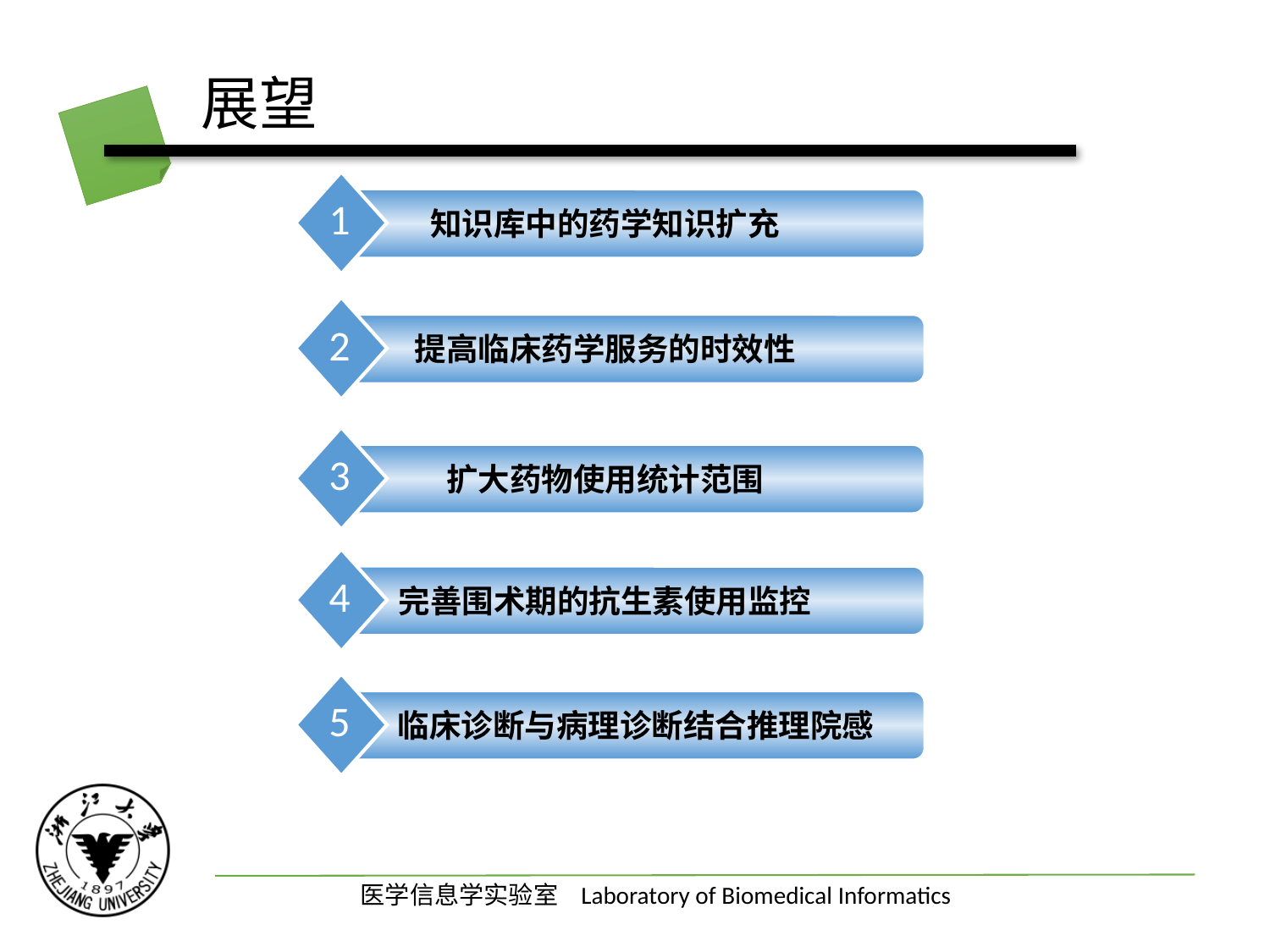

# 展望

1

知识库中的药学知识扩充

2

提高临床药学服务的时效性

3

扩大药物使用统计范围

4

完善围术期的抗生素使用监控

5

临床诊断与病理诊断结合推理院感